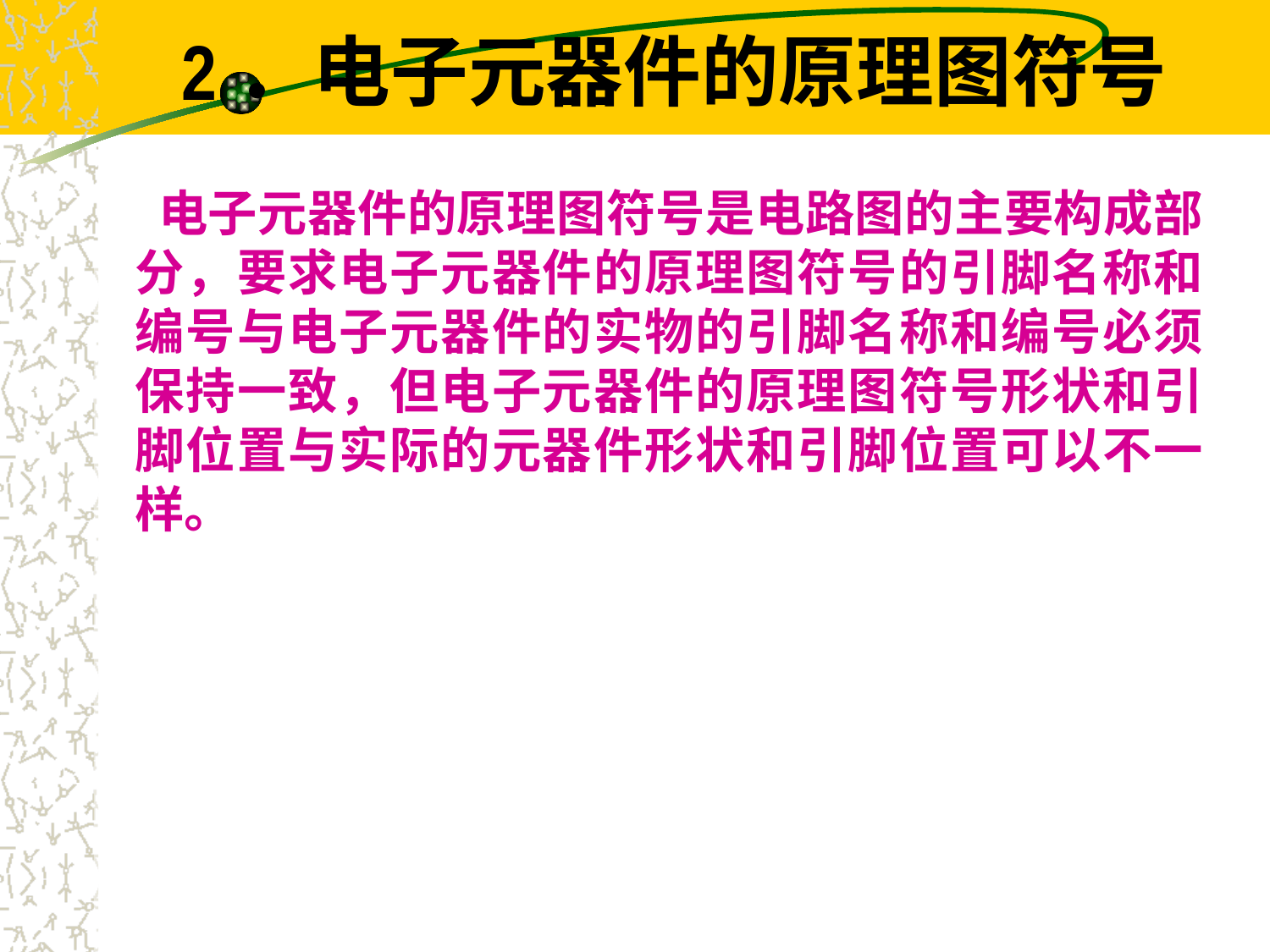

# 2．电子元器件的原理图符号
     电子元器件的原理图符号是电路图的主要构成部分，要求电子元器件的原理图符号的引脚名称和编号与电子元器件的实物的引脚名称和编号必须保持一致，但电子元器件的原理图符号形状和引脚位置与实际的元器件形状和引脚位置可以不一样。